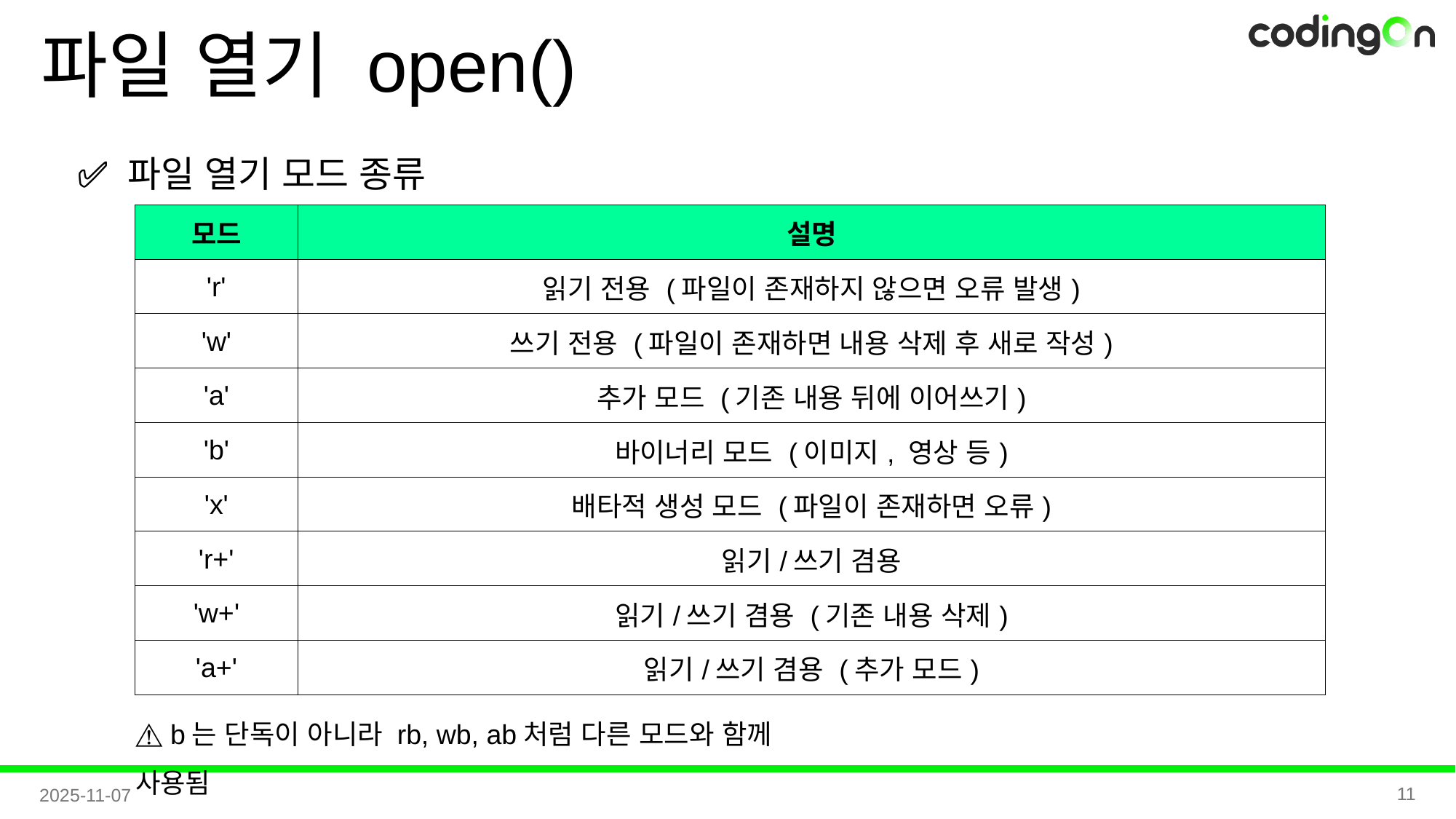

# 파일 열기 open()
✅ 파일 열기 모드 종류
| 모드 | 설명 |
| --- | --- |
| 'r' | 읽기 전용 (파일이 존재하지 않으면 오류 발생) |
| 'w' | 쓰기 전용 (파일이 존재하면 내용 삭제 후 새로 작성) |
| 'a' | 추가 모드 (기존 내용 뒤에 이어쓰기) |
| 'b' | 바이너리 모드 (이미지, 영상 등) |
| 'x' | 배타적 생성 모드 (파일이 존재하면 오류) |
| 'r+' | 읽기/쓰기 겸용 |
| 'w+' | 읽기/쓰기 겸용 (기존 내용 삭제) |
| 'a+' | 읽기/쓰기 겸용 (추가 모드) |
⚠️ b는 단독이 아니라 rb, wb, ab처럼 다른 모드와 함께 사용됨
11
2025-11-07